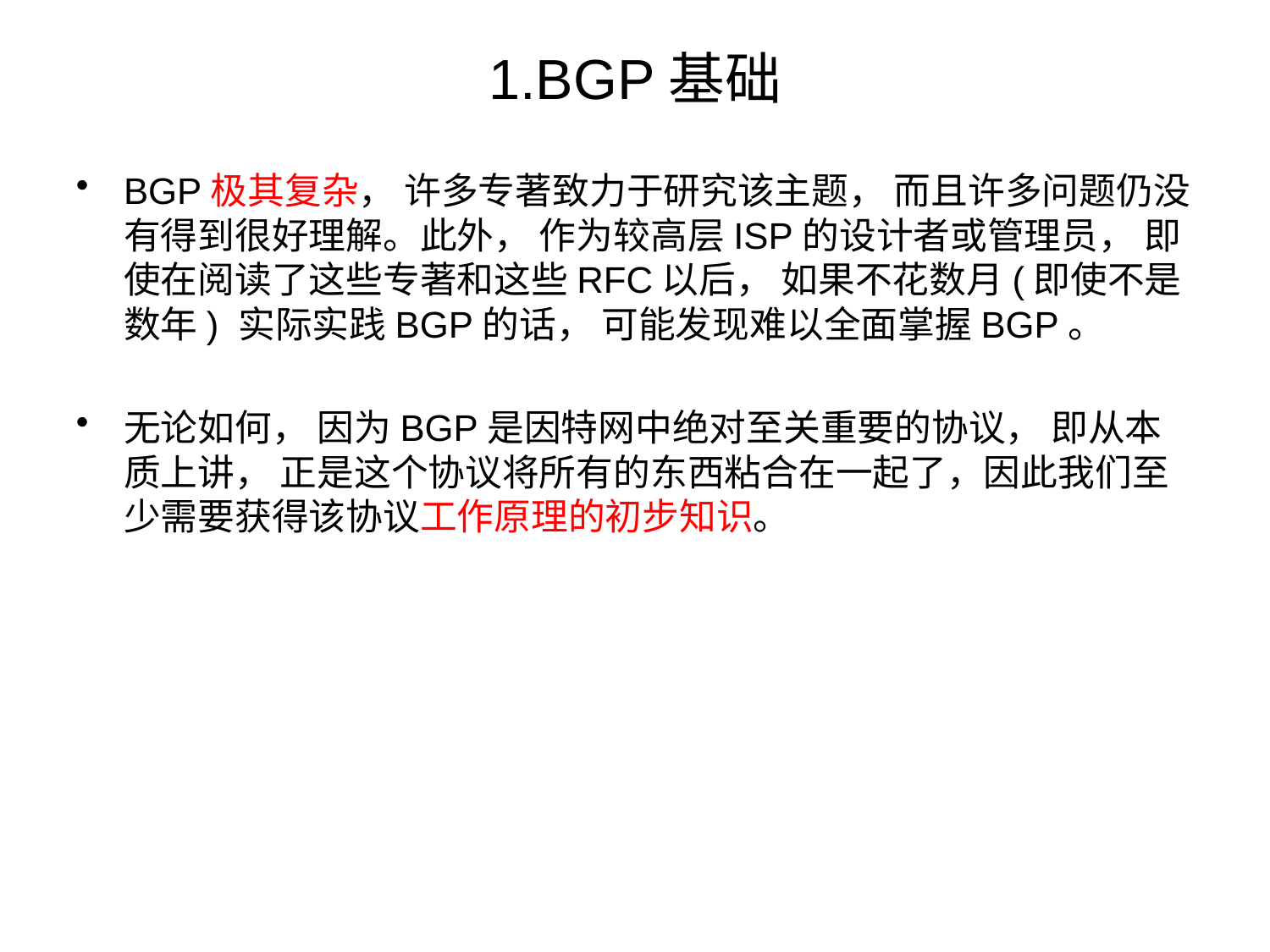

# 1.BGP基础
BGP极其复杂， 许多专著致力于研究该主题， 而且许多问题仍没有得到很好理解。此外， 作为较高层ISP的设计者或管理员， 即使在阅读了这些专著和这些RFC以后， 如果不花数月(即使不是数年) 实际实践BGP的话， 可能发现难以全面掌握BGP。

无论如何， 因为BGP是因特网中绝对至关重要的协议， 即从本质上讲， 正是这个协议将所有的东西粘合在一起了，因此我们至少需要获得该协议工作原理的初步知识。